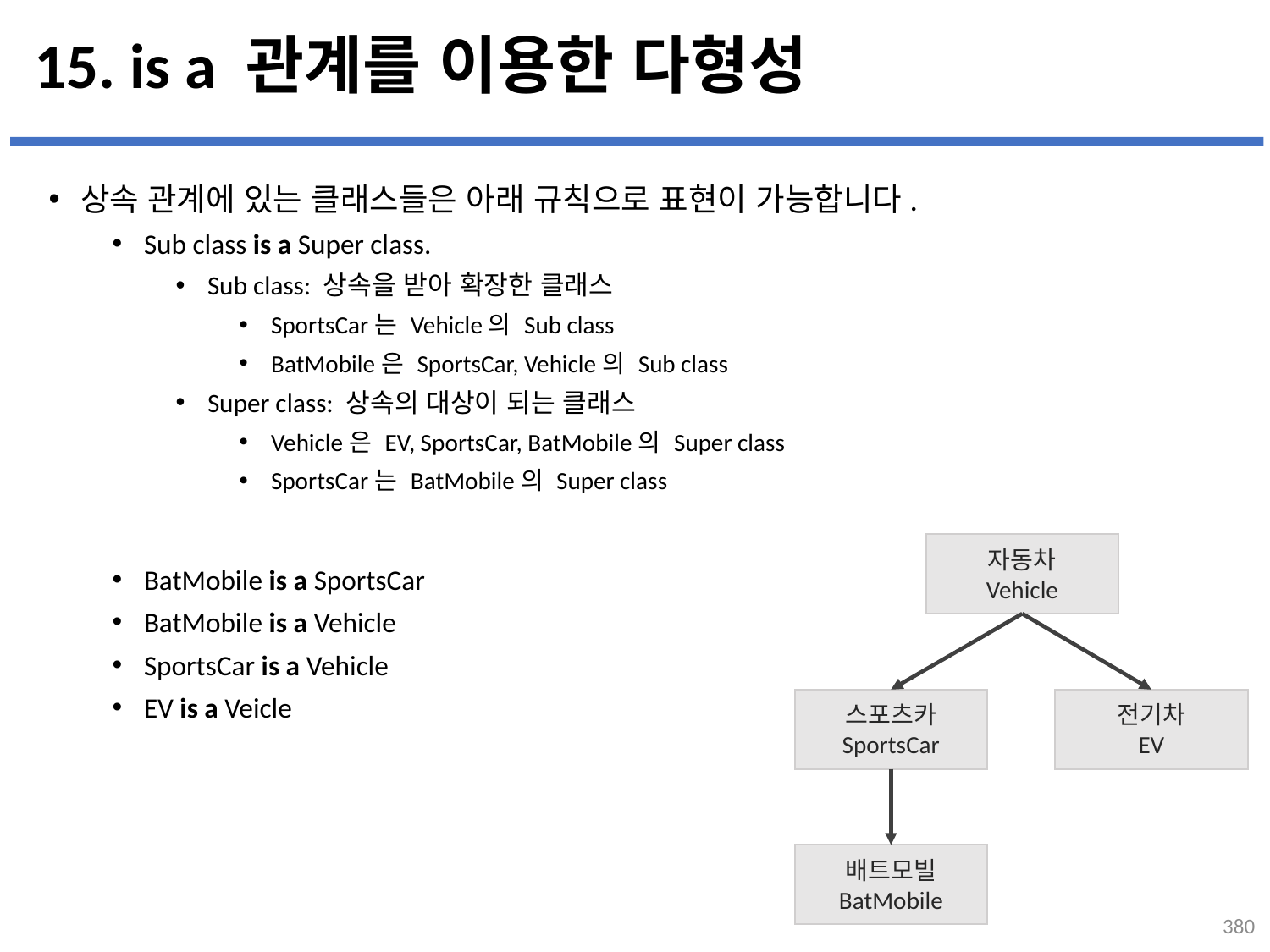

# 15. is a 관계를 이용한 다형성
상속 관계에 있는 클래스들은 아래 규칙으로 표현이 가능합니다.
Sub class is a Super class.
Sub class: 상속을 받아 확장한 클래스
SportsCar는 Vehicle의 Sub class
BatMobile은 SportsCar, Vehicle의 Sub class
Super class: 상속의 대상이 되는 클래스
Vehicle은 EV, SportsCar, BatMobile의 Super class
SportsCar는 BatMobile의 Super class

BatMobile is a SportsCar
BatMobile is a Vehicle
SportsCar is a Vehicle
EV is a Veicle
...

설명
자동차
Vehicle
스포츠카
SportsCar
전기차
EV
배트모빌
BatMobile
380